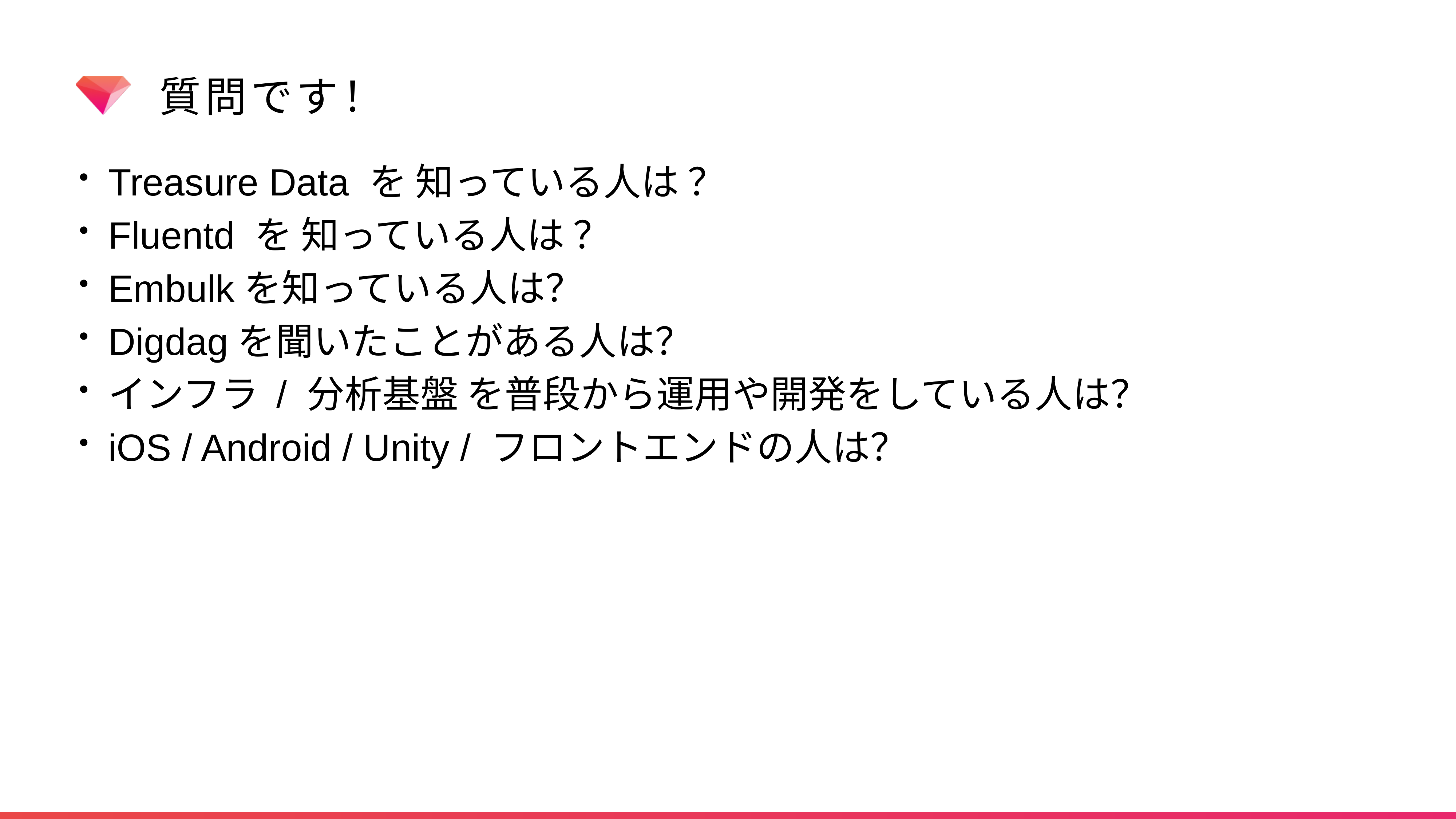

# 質問です！
Treasure Data を 知っている人は ？
Fluentd を 知っている人は ？
Embulkを知っている人は？
Digdagを聞いたことがある人は？
インフラ / 分析基盤 を普段から運用や開発をしている人は？
iOS / Android / Unity / フロントエンドの人は？
3